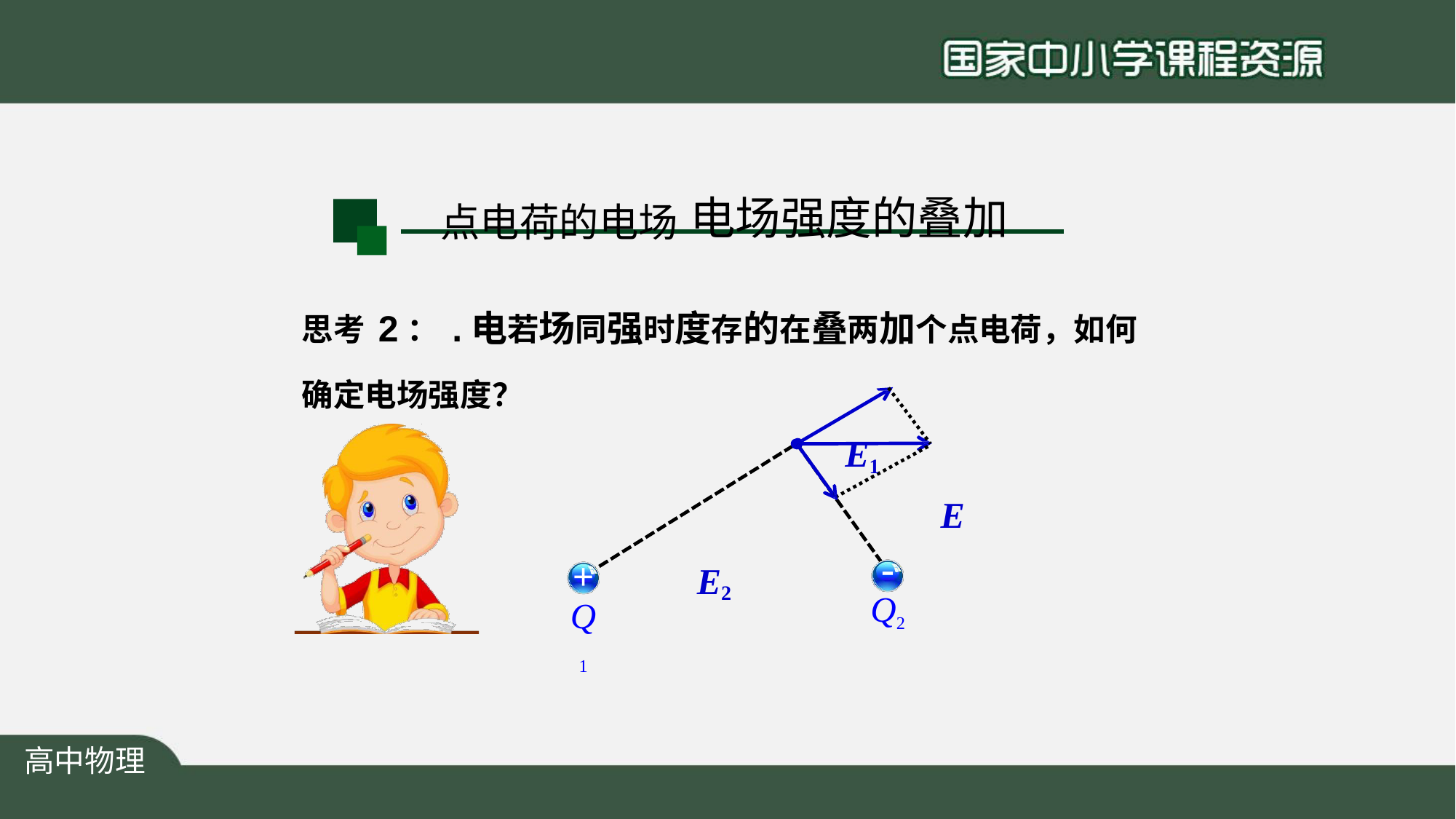

# 点电荷的电场 电场强度的叠加

思考2：.电若场同强时度存的在叠两加个点电荷，如何确定电场强度？
E1
E
E2

-
Q2
+
Q1

高中物理